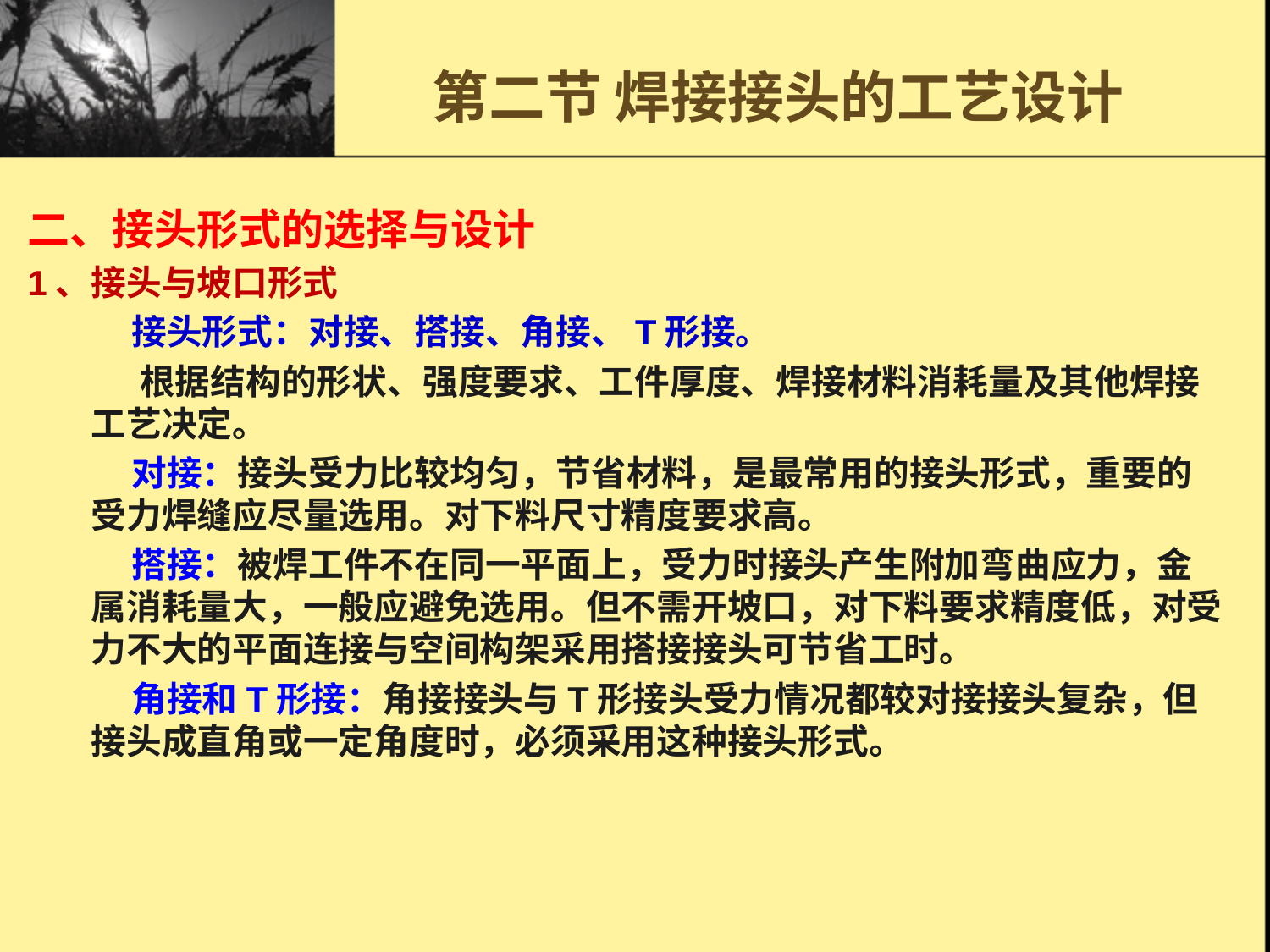

# 第二节 焊接接头的工艺设计
二、接头形式的选择与设计
1、接头与坡口形式
    接头形式：对接、搭接、角接、T形接。
     根据结构的形状、强度要求、工件厚度、焊接材料消耗量及其他焊接工艺决定。
    对接：接头受力比较均匀，节省材料，是最常用的接头形式，重要的受力焊缝应尽量选用。对下料尺寸精度要求高。
    搭接：被焊工件不在同一平面上，受力时接头产生附加弯曲应力，金属消耗量大，一般应避免选用。但不需开坡口，对下料要求精度低，对受力不大的平面连接与空间构架采用搭接接头可节省工时。
    角接和T形接：角接接头与T形接头受力情况都较对接接头复杂，但接头成直角或一定角度时，必须采用这种接头形式。